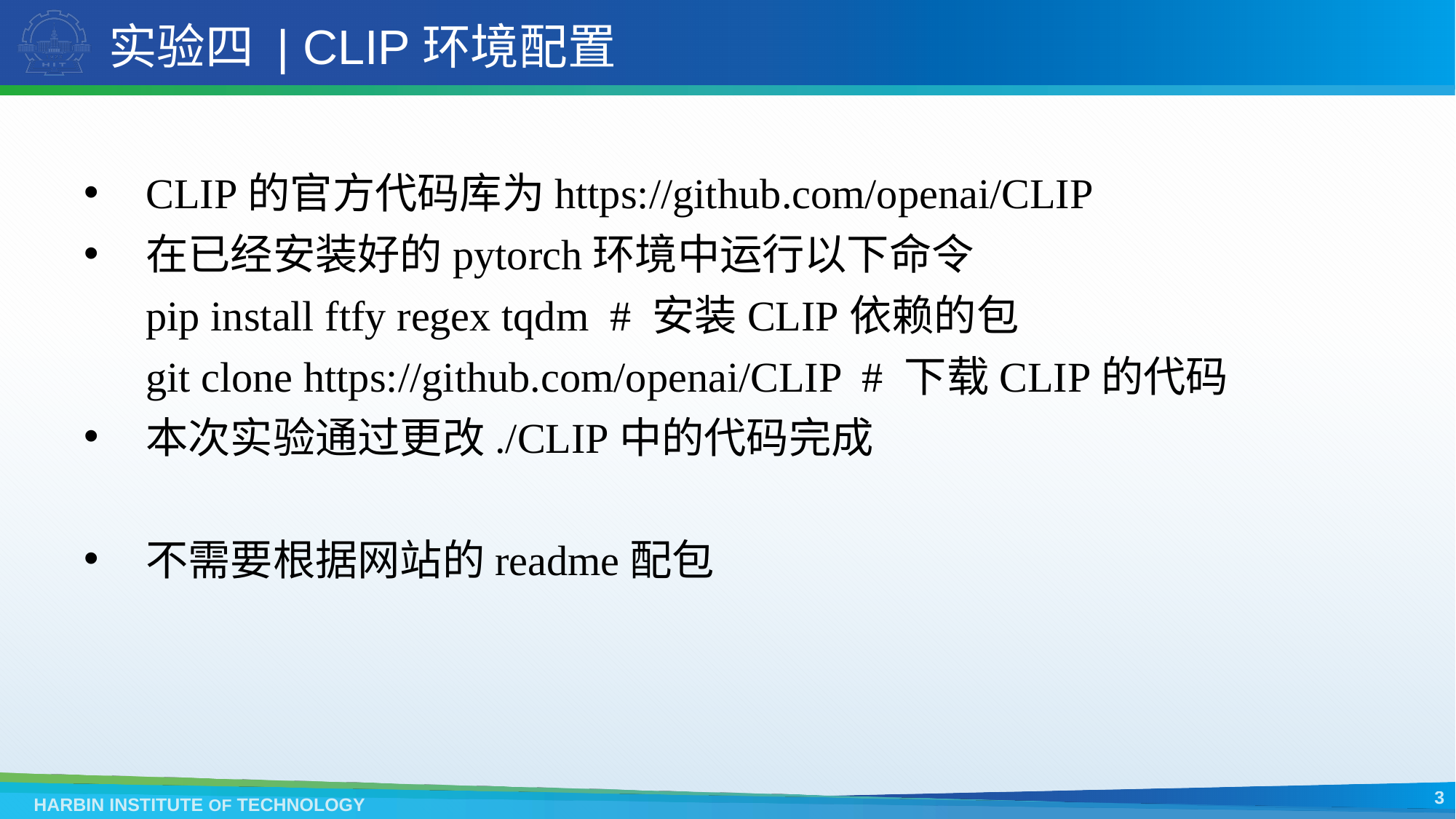

# 实验四 | CLIP环境配置
CLIP的官方代码库为https://github.com/openai/CLIP
在已经安装好的pytorch环境中运行以下命令
pip install ftfy regex tqdm  # 安装CLIP依赖的包
git clone https://github.com/openai/CLIP  # 下载CLIP的代码
本次实验通过更改./CLIP中的代码完成

不需要根据网站的readme配包
3
HARBIN INSTITUTE OF TECHNOLOGY